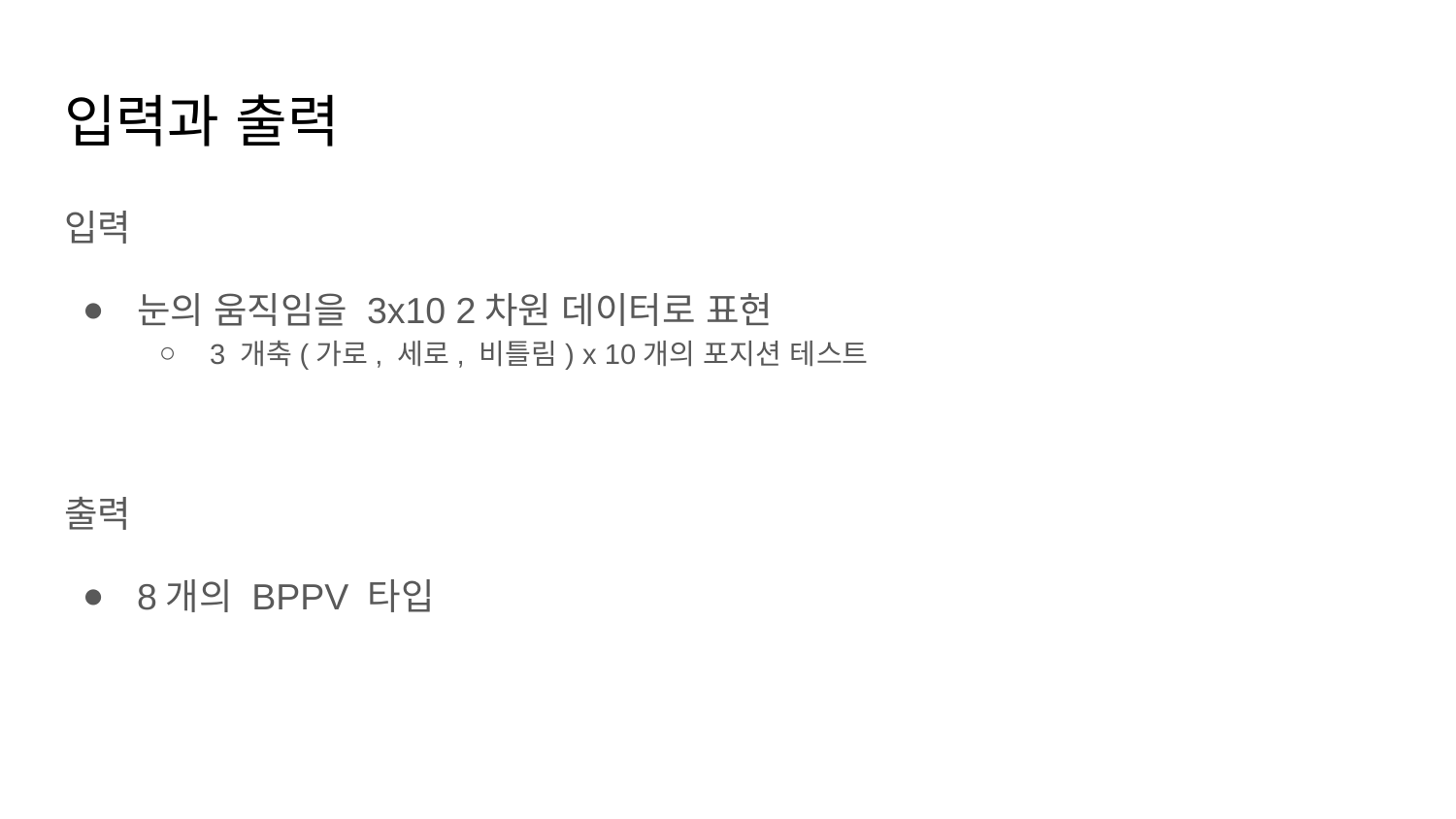

# 입력과 출력
입력
눈의 움직임을 3x10 2차원 데이터로 표현
3 개축(가로, 세로, 비틀림) x 10개의 포지션 테스트

출력
8개의 BPPV 타입